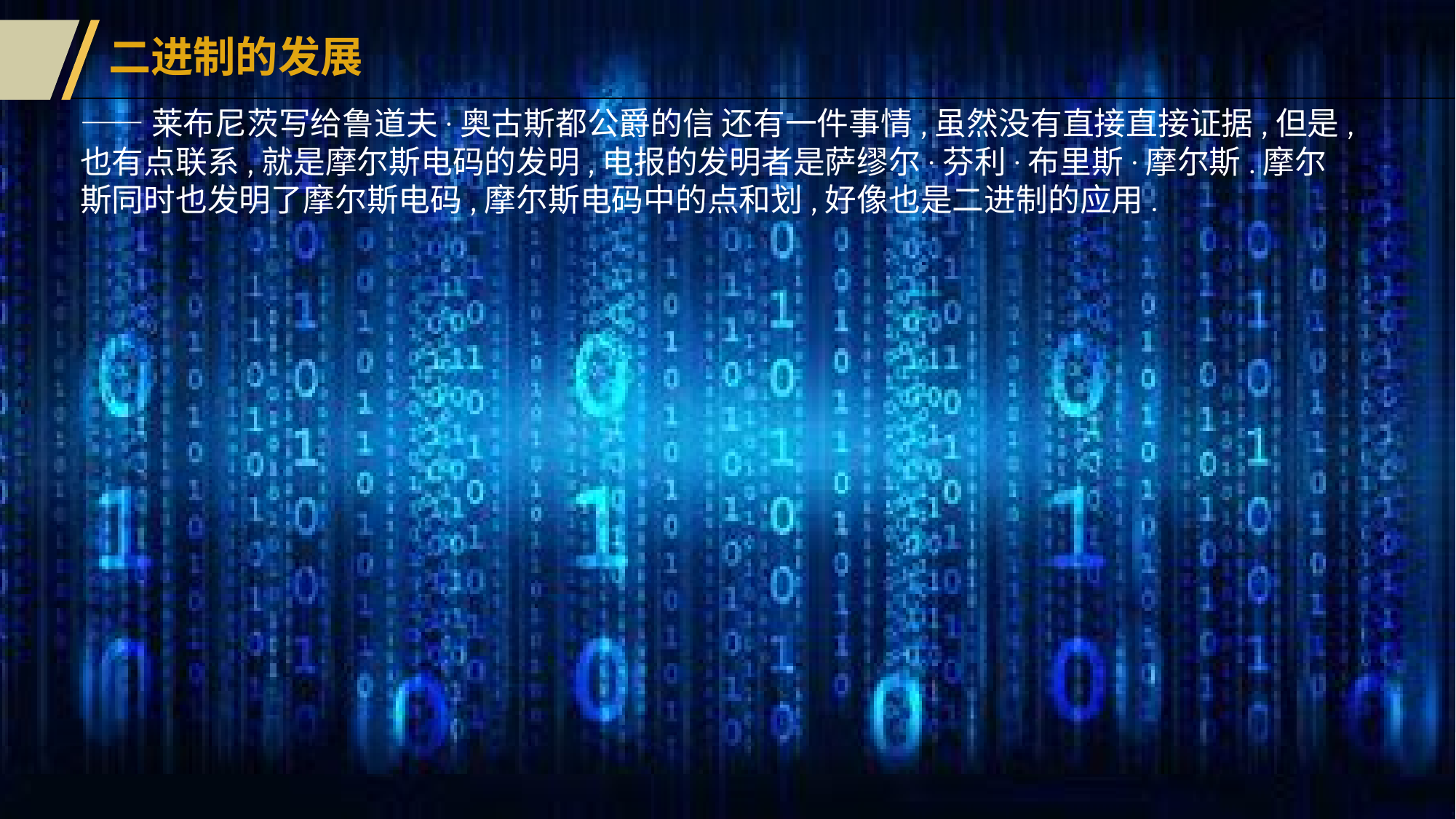

二进制的发展
——莱布尼茨写给鲁道夫·奥古斯都公爵的信 还有一件事情,虽然没有直接直接证据,但是,也有点联系,就是摩尔斯电码的发明,电报的发明者是萨缪尔·芬利·布里斯·摩尔斯.摩尔斯同时也发明了摩尔斯电码,摩尔斯电码中的点和划,好像也是二进制的应用.